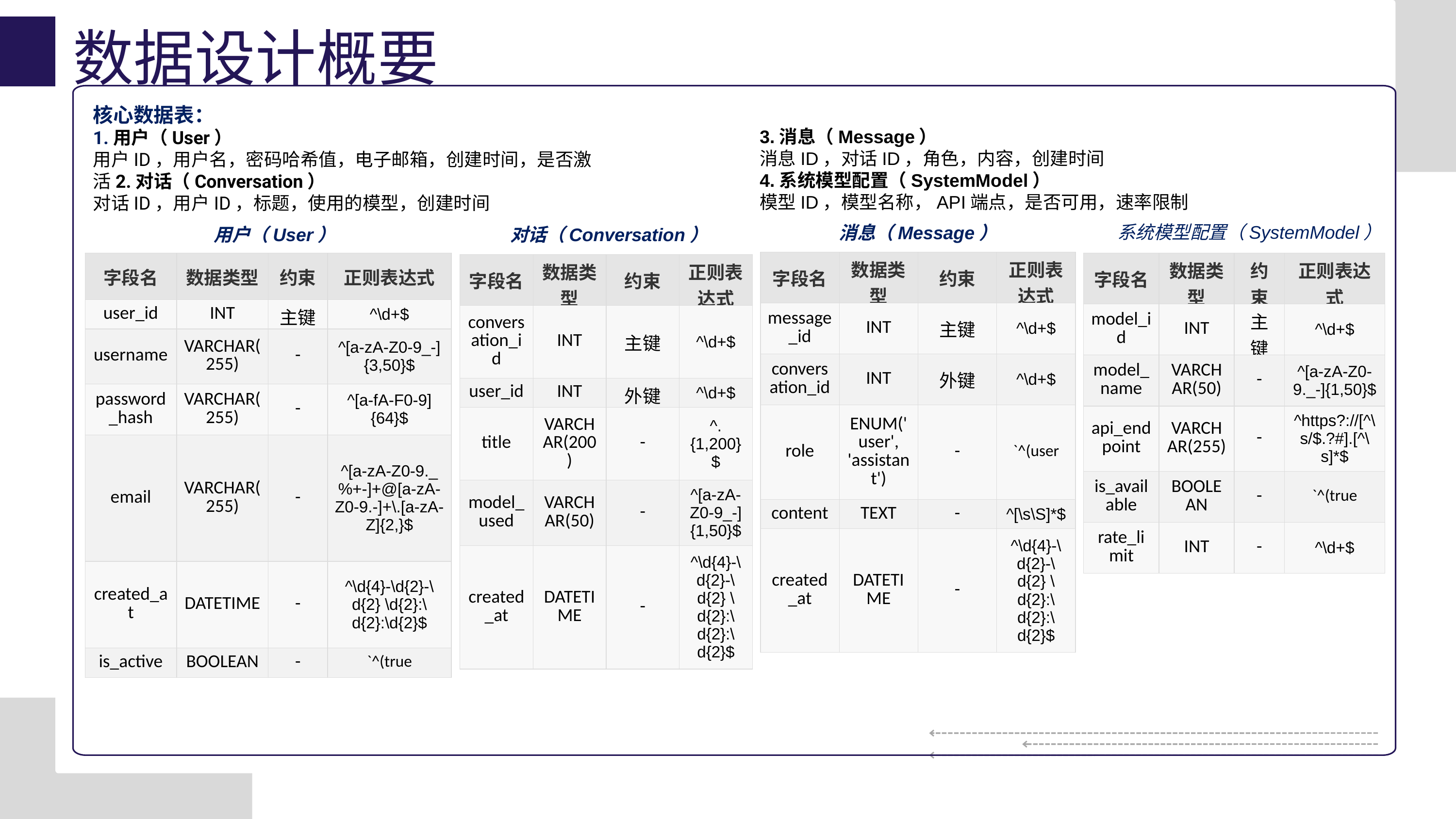

数据设计概要

核心数据表：
1.用户（User）
用户ID，用户名，密码哈希值，电子邮箱，创建时间，是否激活2.对话（Conversation）
对话ID，用户ID，标题，使用的模型，创建时间
3.消息（Message）
消息ID，对话ID，角色，内容，创建时间
4.系统模型配置（SystemModel）
模型ID，模型名称，API端点，是否可用，速率限制

系统模型配置（SystemModel）
消息（Message）
对话（Conversation）
用户（User）
| 字段名 | 数据类型 | 约束 | 正则表达式 |
| --- | --- | --- | --- |
| message\_id | INT | 主键 | ^\d+$ |
| conversation\_id | INT | 外键 | ^\d+$ |
| role | ENUM('user', 'assistant') | - | `^(user |
| content | TEXT | - | ^[\s\S]\*$ |
| created\_at | DATETIME | - | ^\d{4}-\d{2}-\d{2} \d{2}:\d{2}:\d{2}$ |
| 字段名 | 数据类型 | 约束 | 正则表达式 |
| --- | --- | --- | --- |
| user\_id | INT | 主键 | ^\d+$ |
| username | VARCHAR(255) | - | ^[a-zA-Z0-9\_-]{3,50}$ |
| password\_hash | VARCHAR(255) | - | ^[a-fA-F0-9]{64}$ |
| email | VARCHAR(255) | - | ^[a-zA-Z0-9.\_%+-]+@[a-zA-Z0-9.-]+\.[a-zA-Z]{2,}$ |
| created\_at | DATETIME | - | ^\d{4}-\d{2}-\d{2} \d{2}:\d{2}:\d{2}$ |
| is\_active | BOOLEAN | - | `^(true |
| 字段名 | 数据类型 | 约束 | 正则表达式 |
| --- | --- | --- | --- |
| model\_id | INT | 主键 | ^\d+$ |
| model\_name | VARCHAR(50) | - | ^[a-zA-Z0-9.\_-]{1,50}$ |
| api\_endpoint | VARCHAR(255) | - | ^https?://[^\s/$.?#].[^\s]\*$ |
| is\_available | BOOLEAN | - | `^(true |
| rate\_limit | INT | - | ^\d+$ |
| 字段名 | 数据类型 | 约束 | 正则表达式 |
| --- | --- | --- | --- |
| conversation\_id | INT | 主键 | ^\d+$ |
| user\_id | INT | 外键 | ^\d+$ |
| title | VARCHAR(200) | - | ^.{1,200}$ |
| model\_used | VARCHAR(50) | - | ^[a-zA-Z0-9\_-]{1,50}$ |
| created\_at | DATETIME | - | ^\d{4}-\d{2}-\d{2} \d{2}:\d{2}:\d{2}$ |